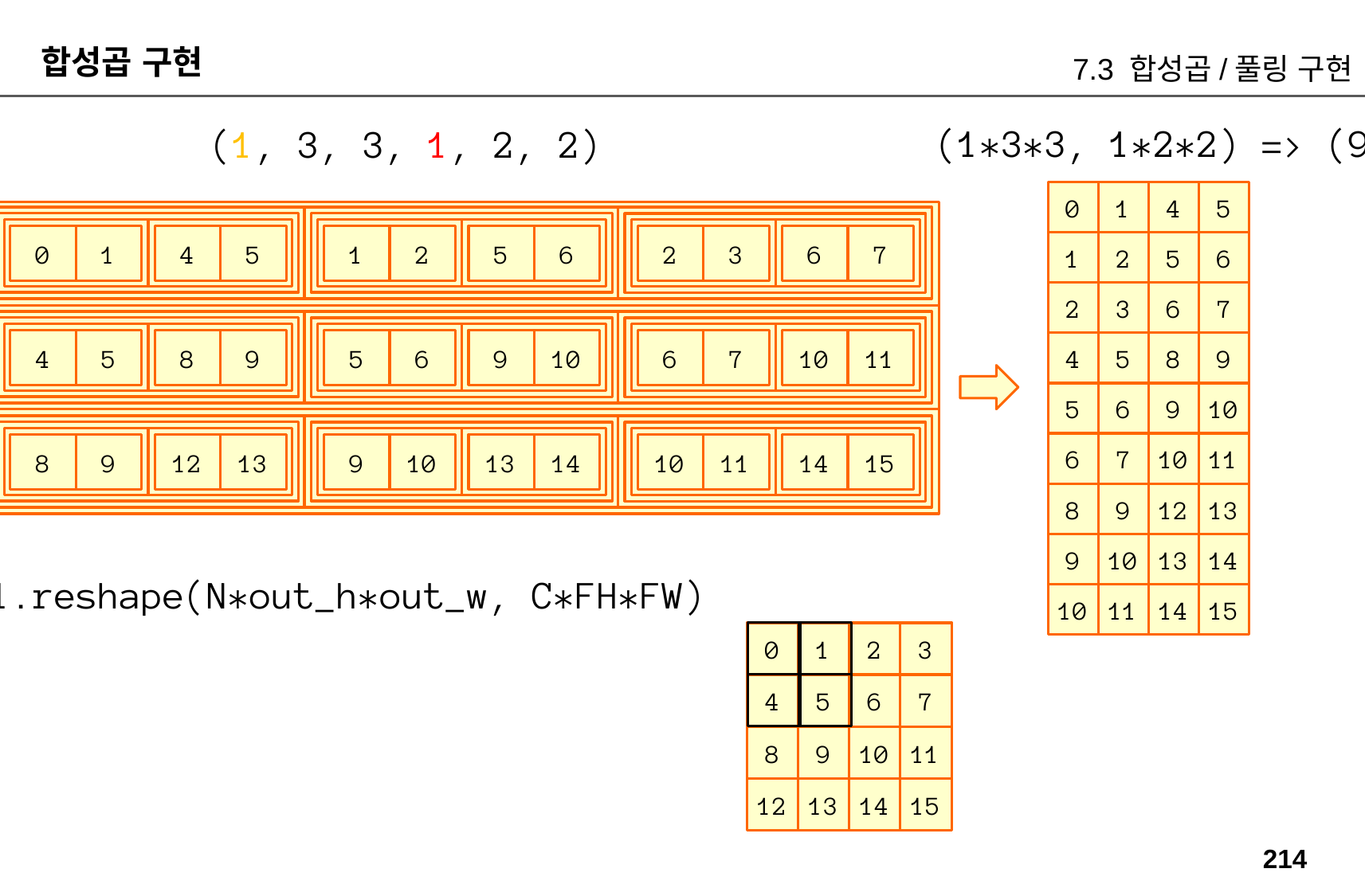

합성곱 구현
7.3 합성곱/풀링 구현
(1*3*3, 1*2*2) => (9,4)
(1, 3, 3, 1, 2, 2)
0
1
4
5

0
1
4
5
1
2
5
6
2
3
6
7

4
5
8
9
5
6
9
10
6
7
10
11

8
9
12
13
9
10
13
14
10
11
14
15
col
1
2
5
6
2
3
6
7
4
5
8
9

5
6
9
10
6
7
10
11
8
9
12
13
9
10
13
14
col.reshape(N*out_h*out_w, C*FH*FW)
10
11
14
15

0
1
2
3
4
5
6
7
8
9
10
11
12
13
14
15